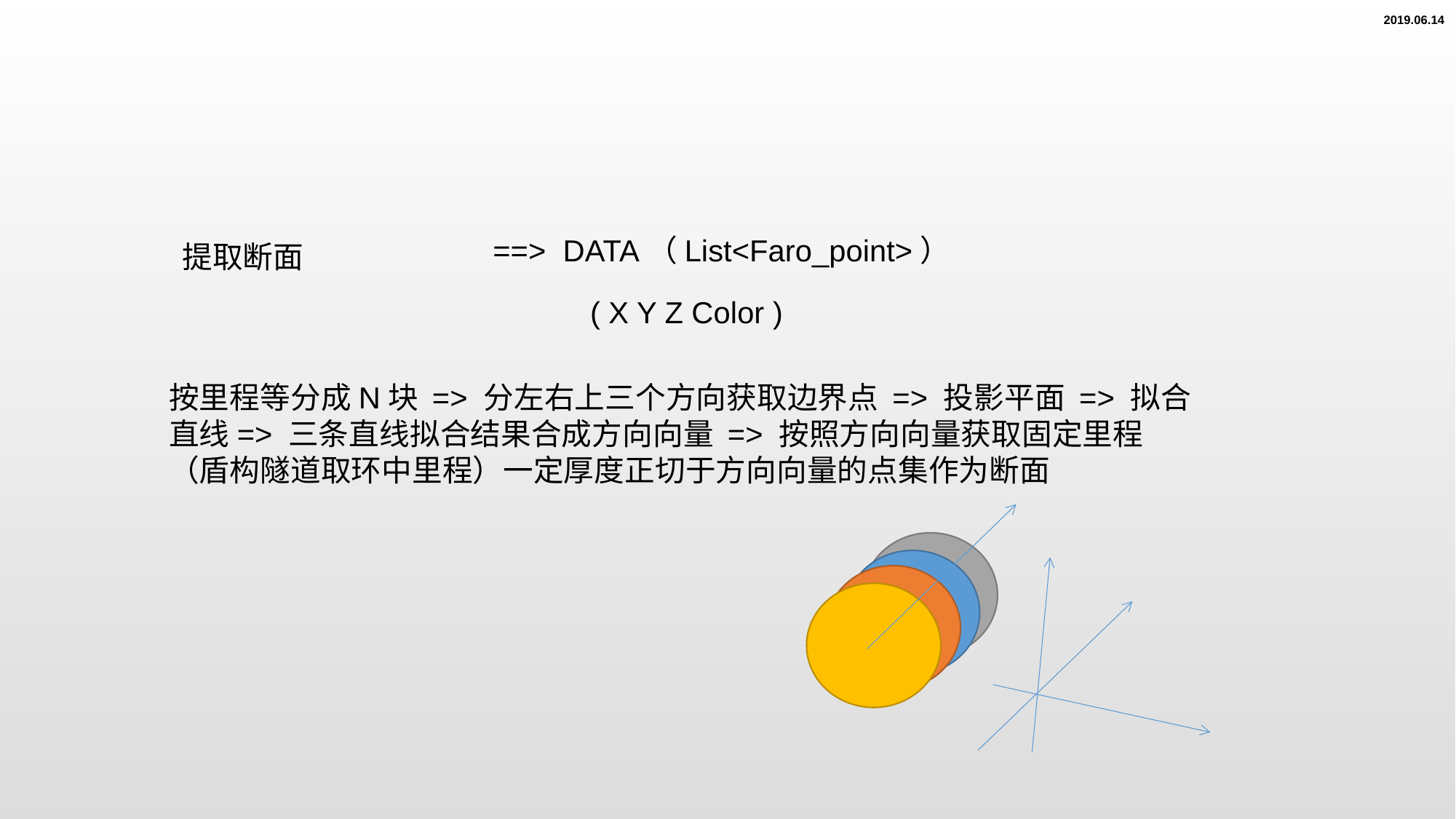

2019.06.14
==>  DATA（List<Faro_point>）
提取断面
( X Y Z Color )
按里程等分成N块 => 分左右上三个方向获取边界点 => 投影平面 => 拟合直线=> 三条直线拟合结果合成方向向量 => 按照方向向量获取固定里程（盾构隧道取环中里程）一定厚度正切于方向向量的点集作为断面